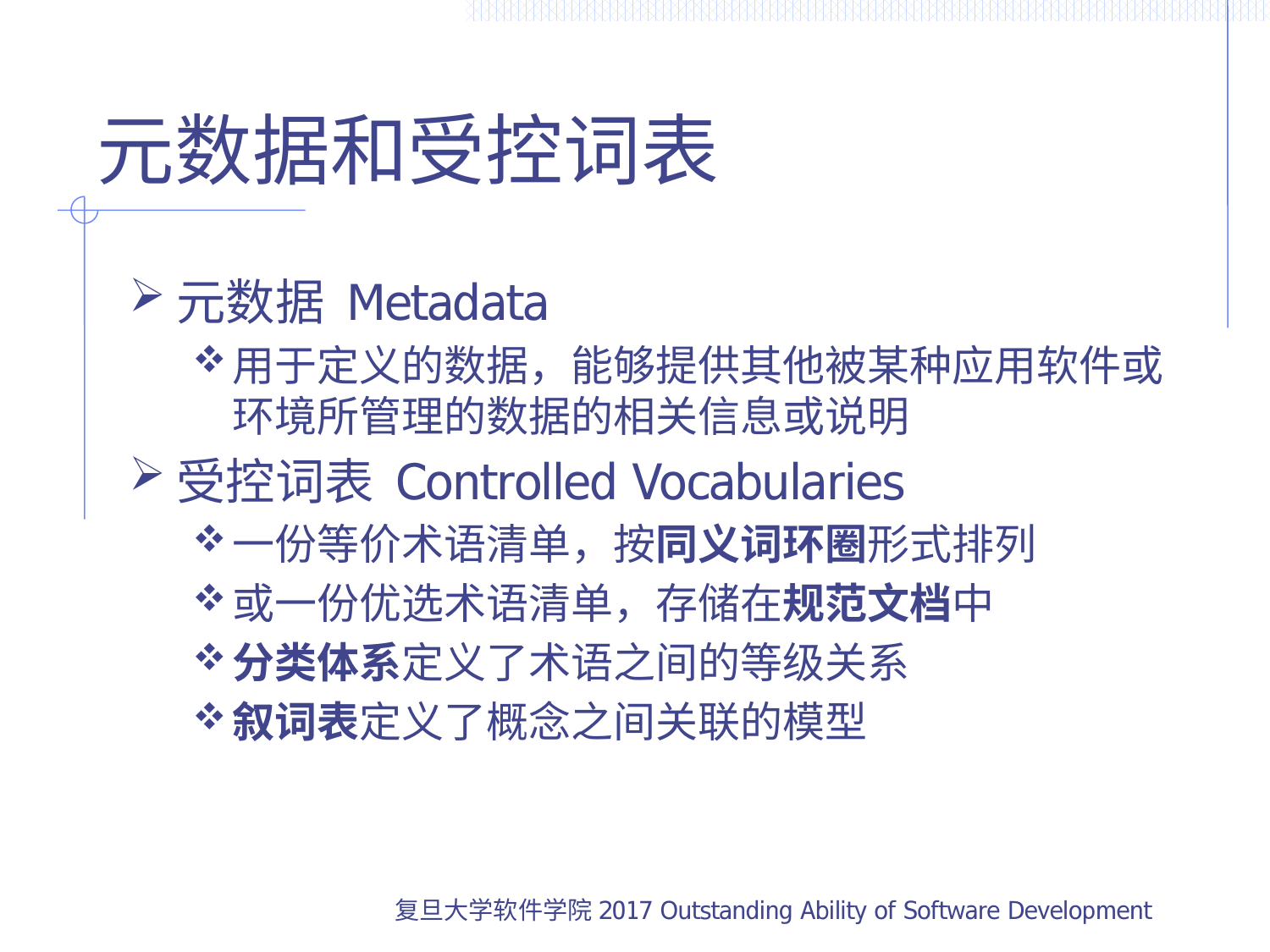

# 元数据和受控词表
元数据 Metadata
用于定义的数据，能够提供其他被某种应用软件或环境所管理的数据的相关信息或说明
受控词表 Controlled Vocabularies
一份等价术语清单，按同义词环圈形式排列
或一份优选术语清单，存储在规范文档中
分类体系定义了术语之间的等级关系
叙词表定义了概念之间关联的模型